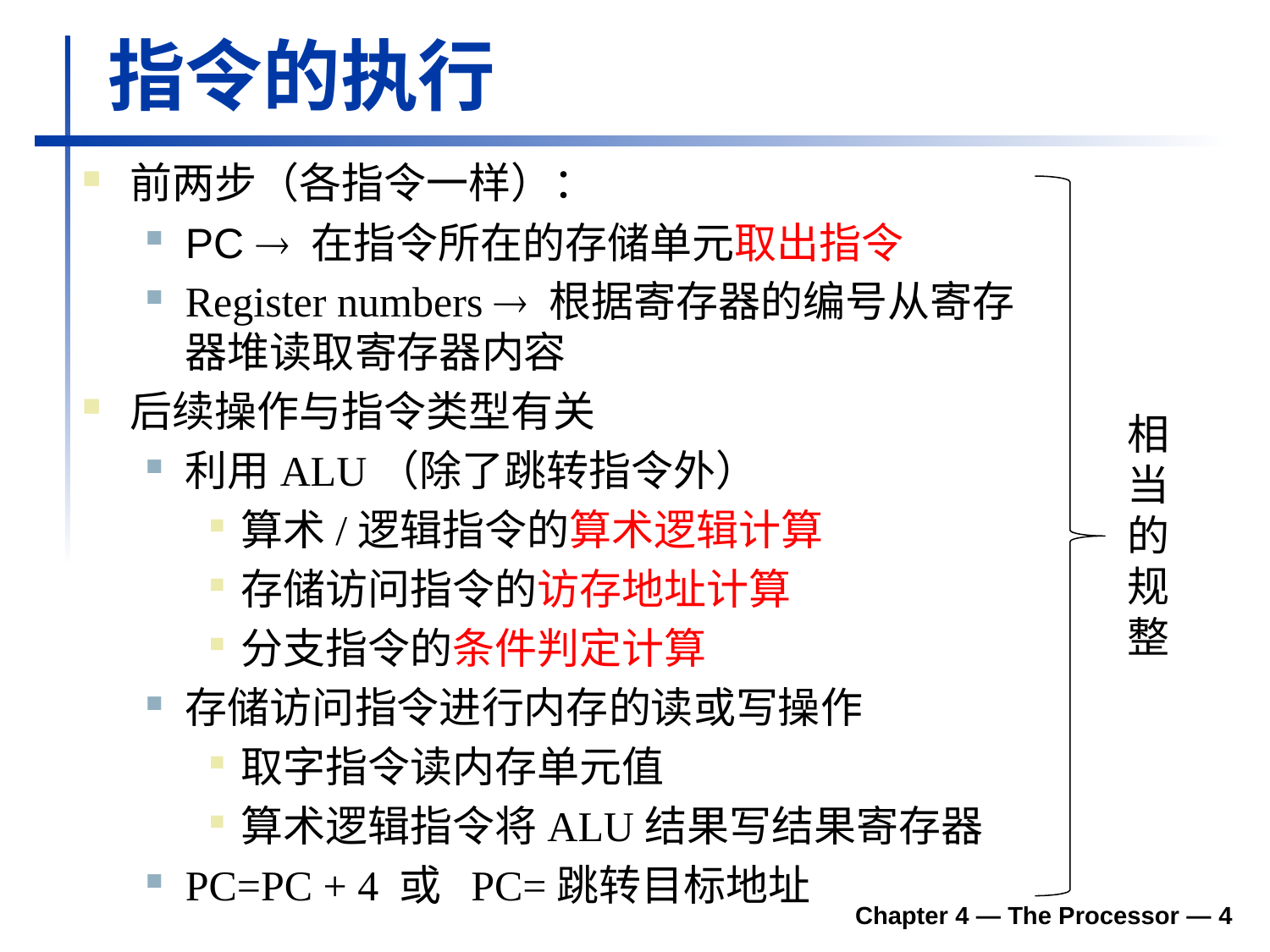

# 指令的执行
前两步（各指令一样）：
PC → 在指令所在的存储单元取出指令
Register numbers → 根据寄存器的编号从寄存器堆读取寄存器内容
后续操作与指令类型有关
利用ALU（除了跳转指令外）
算术/逻辑指令的算术逻辑计算
存储访问指令的访存地址计算
分支指令的条件判定计算
存储访问指令进行内存的读或写操作
取字指令读内存单元值
算术逻辑指令将ALU结果写结果寄存器
PC=PC + 4 或  PC=跳转目标地址

相当的规整
Chapter 4 — The Processor — 4